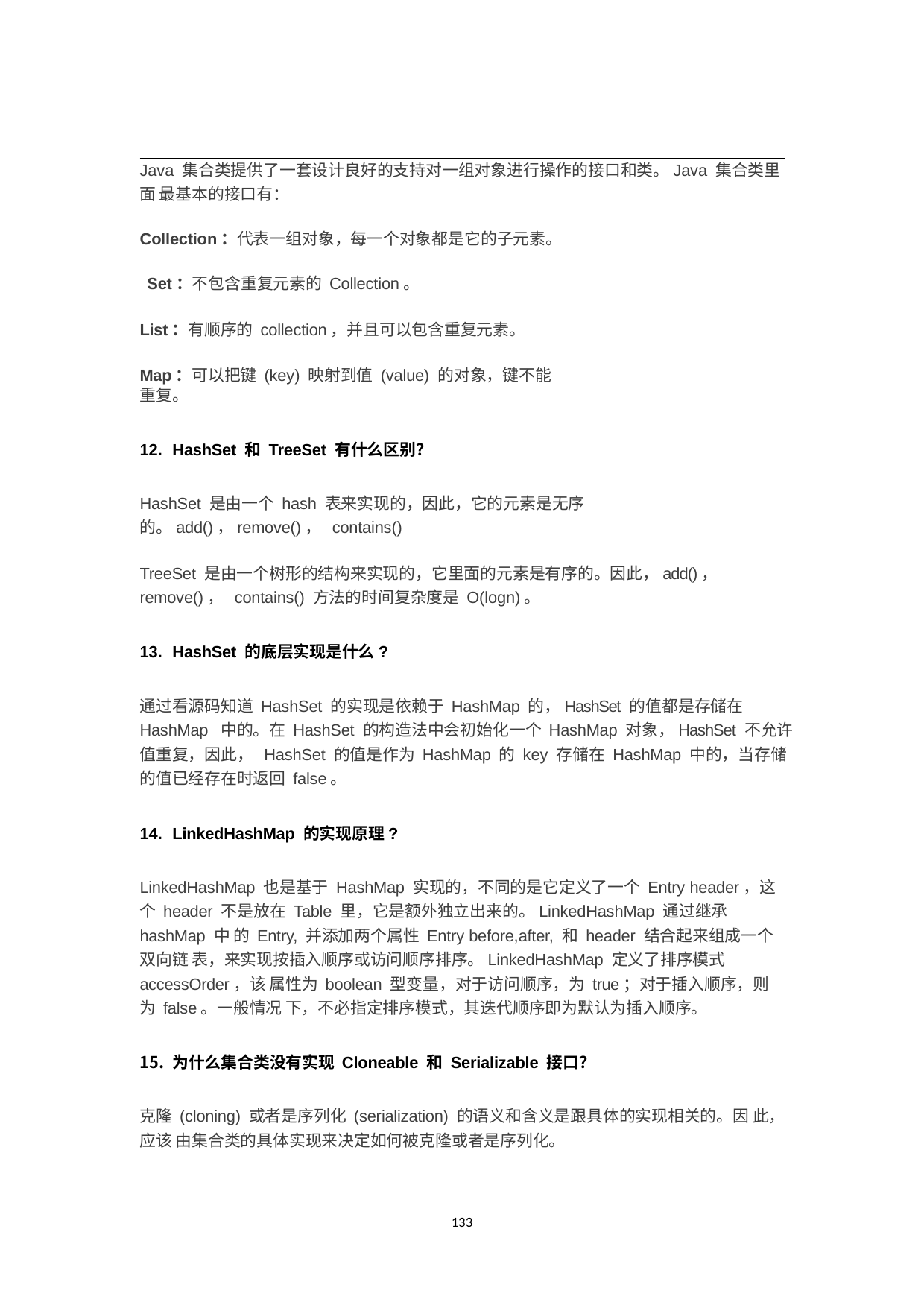

Java 集合类提供了一套设计良好的支持对一组对象进行操作的接口和类。Java 集合类里面 最基本的接口有：
Collection：代表一组对象，每一个对象都是它的子元素。  Set：不包含重复元素的 Collection。

List：有顺序的 collection，并且可以包含重复元素。

Map：可以把键 (key) 映射到值 (value) 的对象，键不能重复。

HashSet 和 TreeSet 有什么区别？

HashSet 是由一个 hash 表来实现的，因此，它的元素是无序的。add()，remove()，  contains()

TreeSet 是由一个树形的结构来实现的，它里面的元素是有序的。因此，add()， remove()，  contains() 方法的时间复杂度是 O(logn)。

HashSet 的底层实现是什么?

通过看源码知道 HashSet 的实现是依赖于 HashMap 的，HashSet 的值都是存储在 HashMap  中的。在 HashSet 的构造法中会初始化一个 HashMap 对象，HashSet 不允许值重复，因此，  HashSet 的值是作为 HashMap 的 key 存储在 HashMap 中的，当存储的值已经存在时返回 false。

LinkedHashMap 的实现原理?

LinkedHashMap 也是基于 HashMap 实现的，不同的是它定义了一个 Entry header，这个 header 不是放在 Table 里，它是额外独立出来的。LinkedHashMap 通过继承 hashMap 中 的 Entry, 并添加两个属性 Entry before,after, 和 header 结合起来组成一个双向链 表，来实现按插入顺序或访问顺序排序。LinkedHashMap 定义了排序模式 accessOrder，该 属性为 boolean 型变量，对于访问顺序，为 true；对于插入顺序，则为 false。一般情况 下，不必指定排序模式，其迭代顺序即为默认为插入顺序。

为什么集合类没有实现 Cloneable 和 Serializable 接口？

克隆 (cloning) 或者是序列化 (serialization) 的语义和含义是跟具体的实现相关的。因 此，应该 由集合类的具体实现来决定如何被克隆或者是序列化。

133